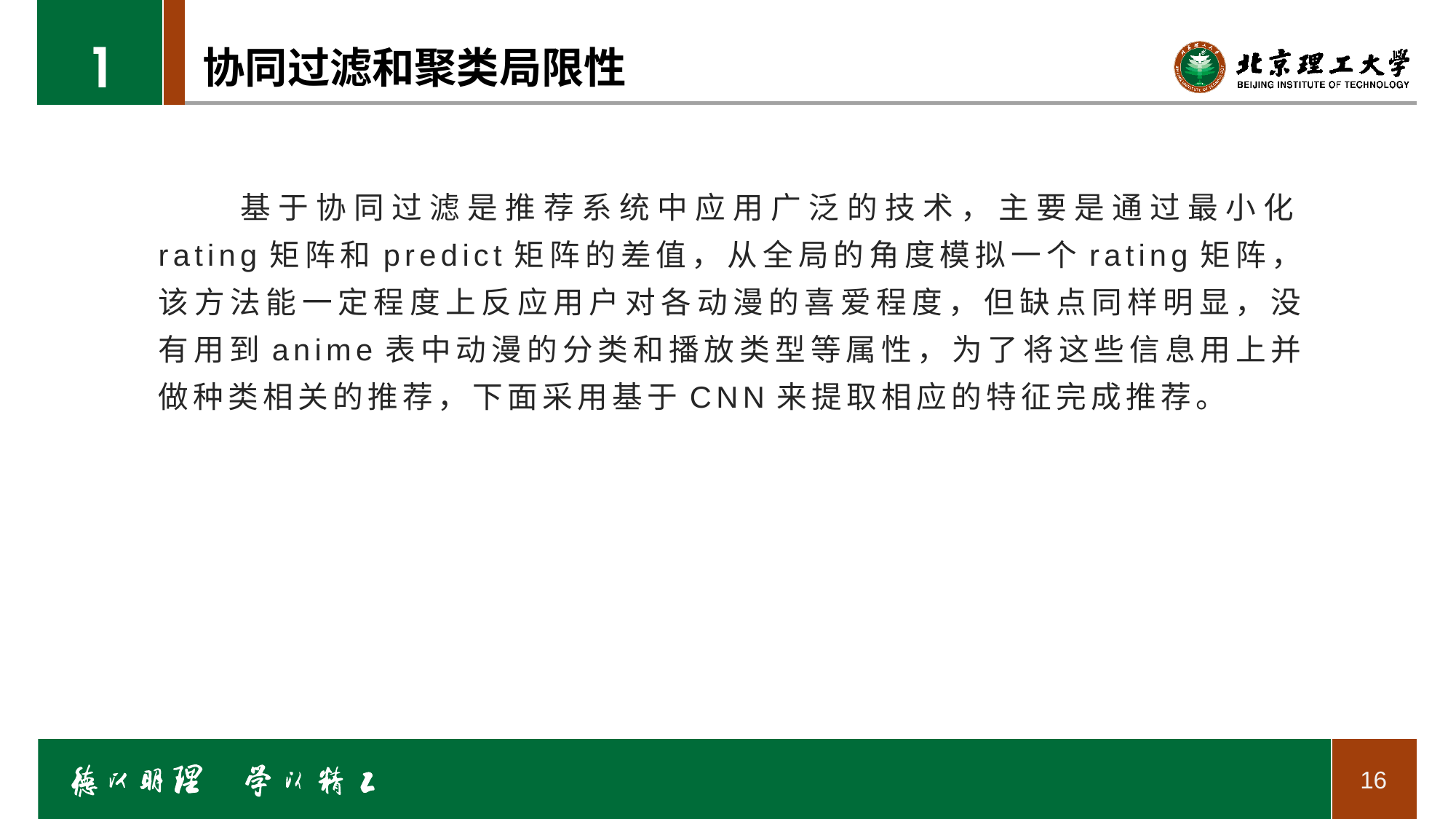

1
# 协同过滤和聚类局限性
     基于协同过滤是推荐系统中应用广泛的技术，主要是通过最小化rating矩阵和predict矩阵的差值，从全局的角度模拟一个rating矩阵，该方法能一定程度上反应用户对各动漫的喜爱程度，但缺点同样明显，没有用到anime表中动漫的分类和播放类型等属性，为了将这些信息用上并做种类相关的推荐，下面采用基于CNN来提取相应的特征完成推荐。